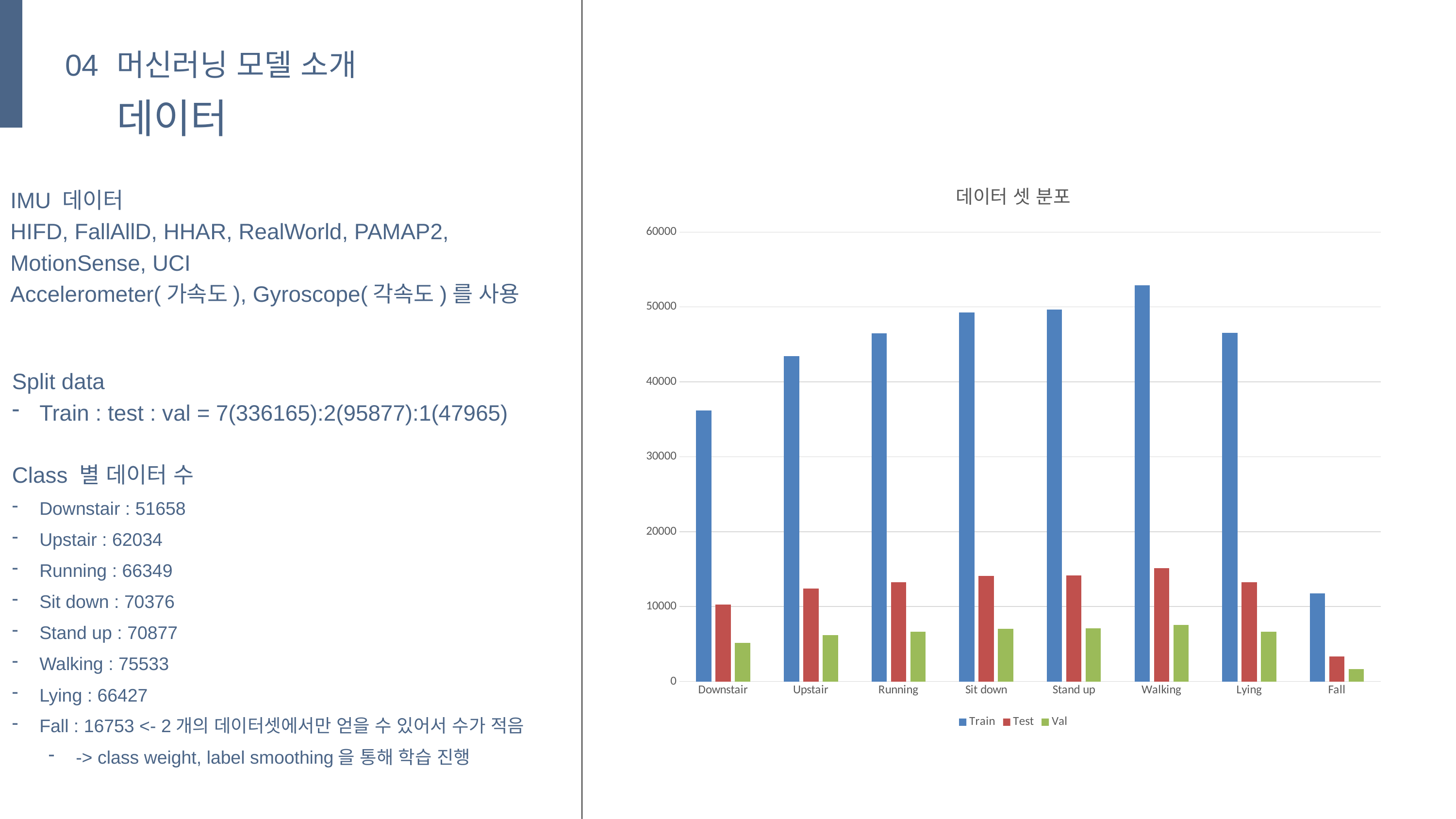

04
머신러닝 모델 소개
데이터

### Chart: 데이터 셋 분포

| Category | Train | Test | Val |
|---|---|---|---|
| Downstair | 36204.0 | 10299.0 | 5155.0 |
| Upstair | 43415.0 | 12407.0 | 6212.0 |
| Running | 46453.0 | 13265.0 | 6631.0 |
| Sit down | 49284.0 | 14070.0 | 7022.0 |
| Stand up | 49644.0 | 14148.0 | 7085.0 |
| Walking | 52882.0 | 15100.0 | 7551.0 |
| Lying | 46529.0 | 13259.0 | 6639.0 |
| Fall | 11754.0 | 3329.0 | 1670.0 |
IMU 데이터
HIFD, FallAllD, HHAR, RealWorld, PAMAP2, MotionSense, UCI
Accelerometer(가속도), Gyroscope(각속도)를 사용
Split data
Train : test : val = 7(336165):2(95877):1(47965)

Class 별 데이터 수
Downstair : 51658
Upstair : 62034
Running : 66349
Sit down : 70376
Stand up : 70877
Walking : 75533
Lying : 66427
Fall : 16753 <- 2개의 데이터셋에서만 얻을 수 있어서 수가 적음
-> class weight, label smoothing을 통해 학습 진행